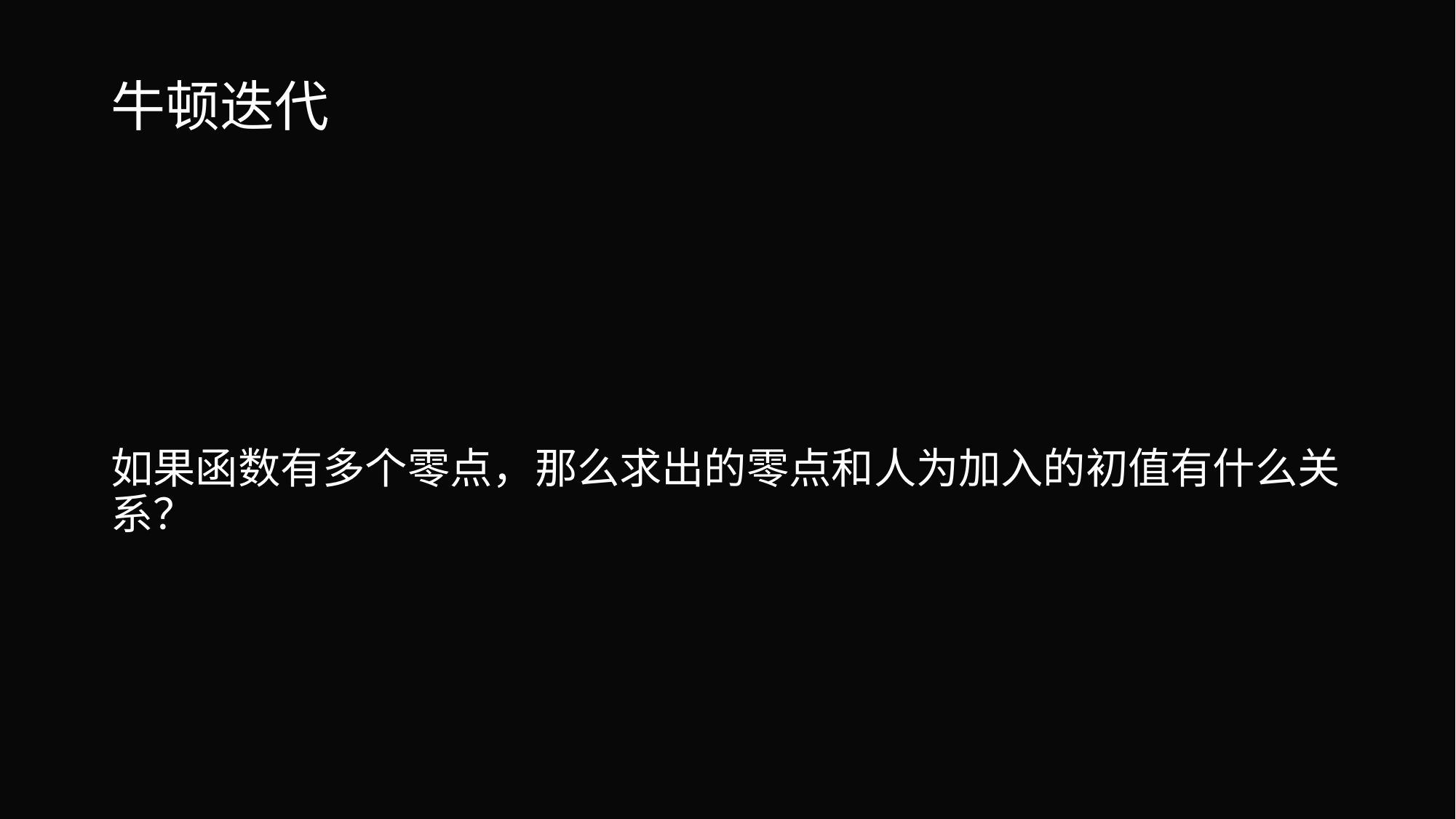

# 牛顿迭代

如果函数有多个零点，那么求出的零点和人为加入的初值有什么关系？